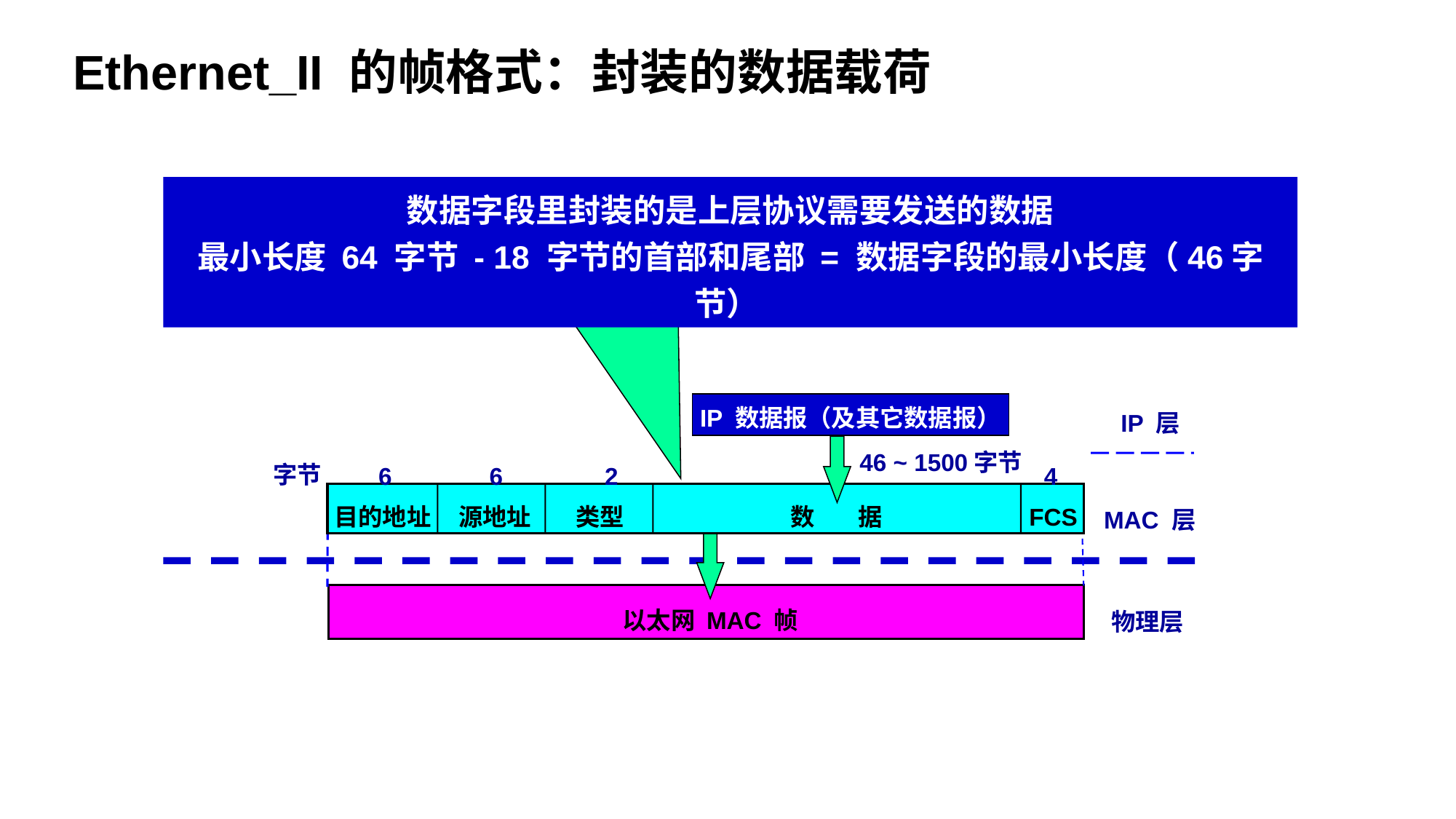

Ethernet_II 的帧格式：封装的数据载荷
数据字段里封装的是上层协议需要发送的数据
最小长度 64 字节 - 18 字节的首部和尾部 = 数据字段的最小长度（46字节）
数据字段 46 ~ 1500 字节
IP 数据报（及其它数据报）

IP 层
46 ~ 1500字节
字节
6
6
2
4

目的地址
源地址
类型
数        据
FCS
MAC 层

以太网 MAC 帧
物理层